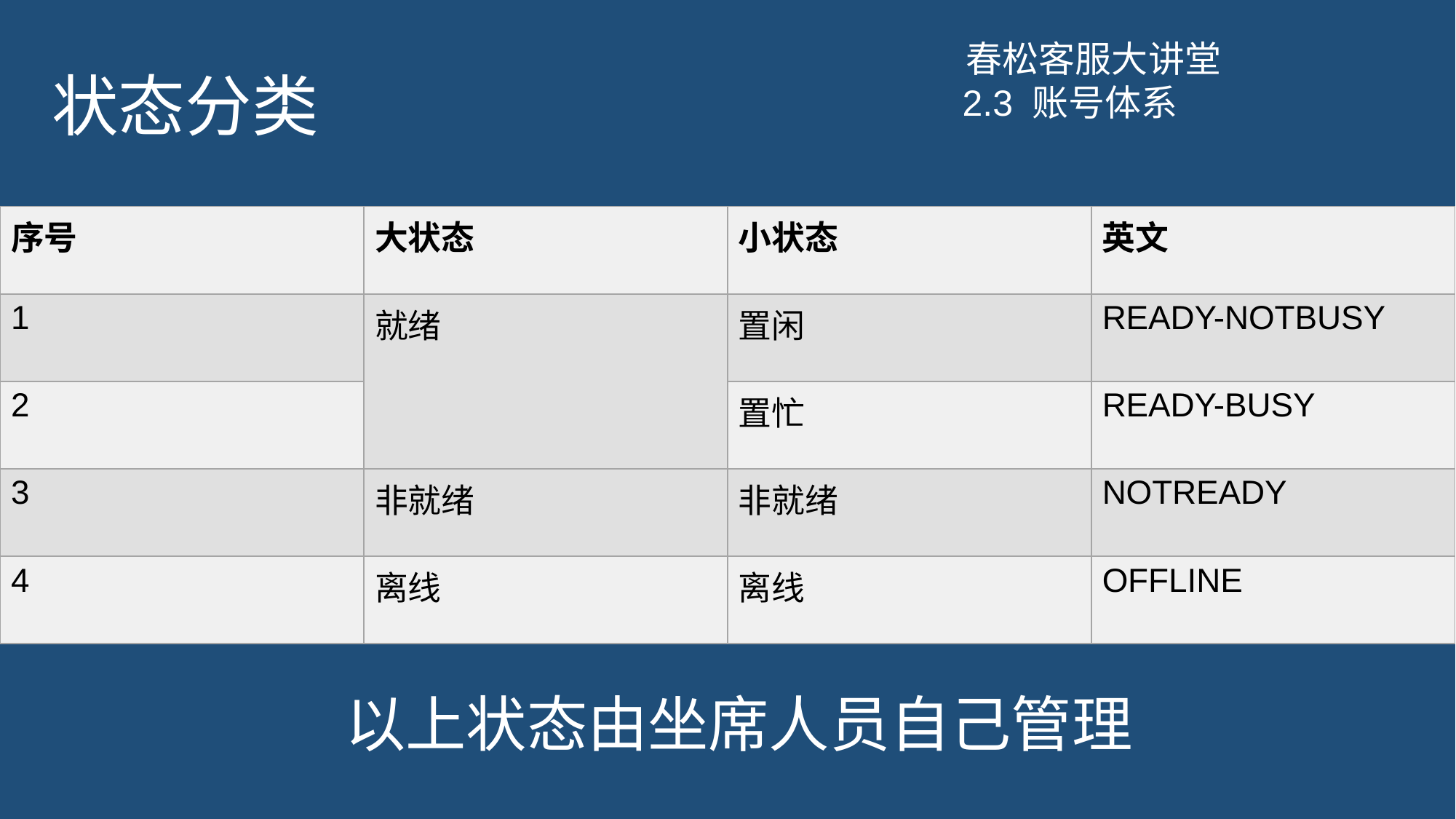

# 状态分类
春松客服大讲堂
2.3 账号体系
| 序号 | 大状态 | 小状态 | 英文 |
| --- | --- | --- | --- |
| 1 | 就绪 | 置闲 | READY-NOTBUSY |
| 2 |  | 置忙 | READY-BUSY |
| 3 | 非就绪 | 非就绪 | NOTREADY |
| 4 | 离线 | 离线 | OFFLINE |
以上状态由坐席人员自己管理